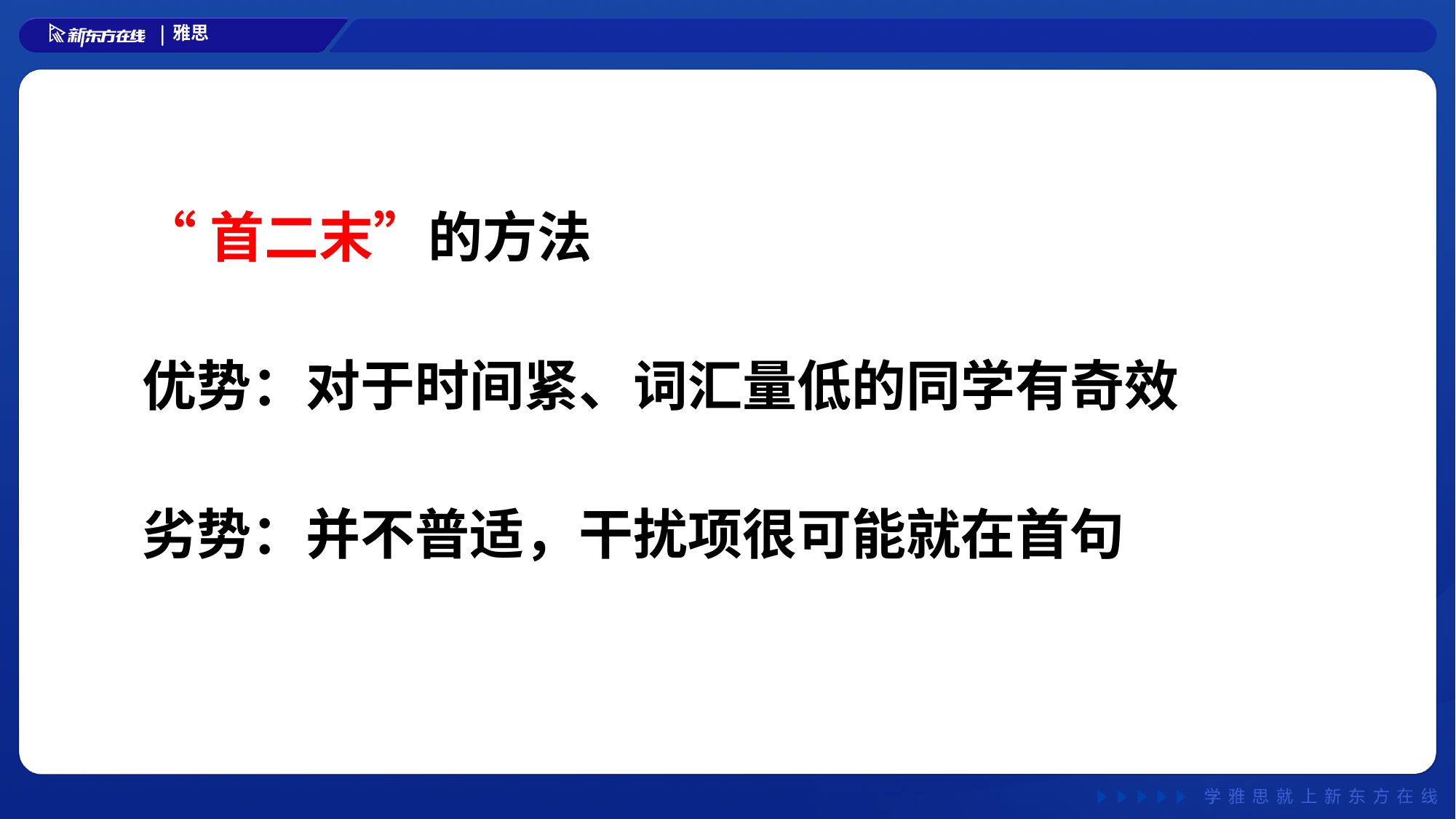

“首二末”的方法

优势：对于时间紧、词汇量低的同学有奇效

劣势：并不普适，干扰项很可能就在首句